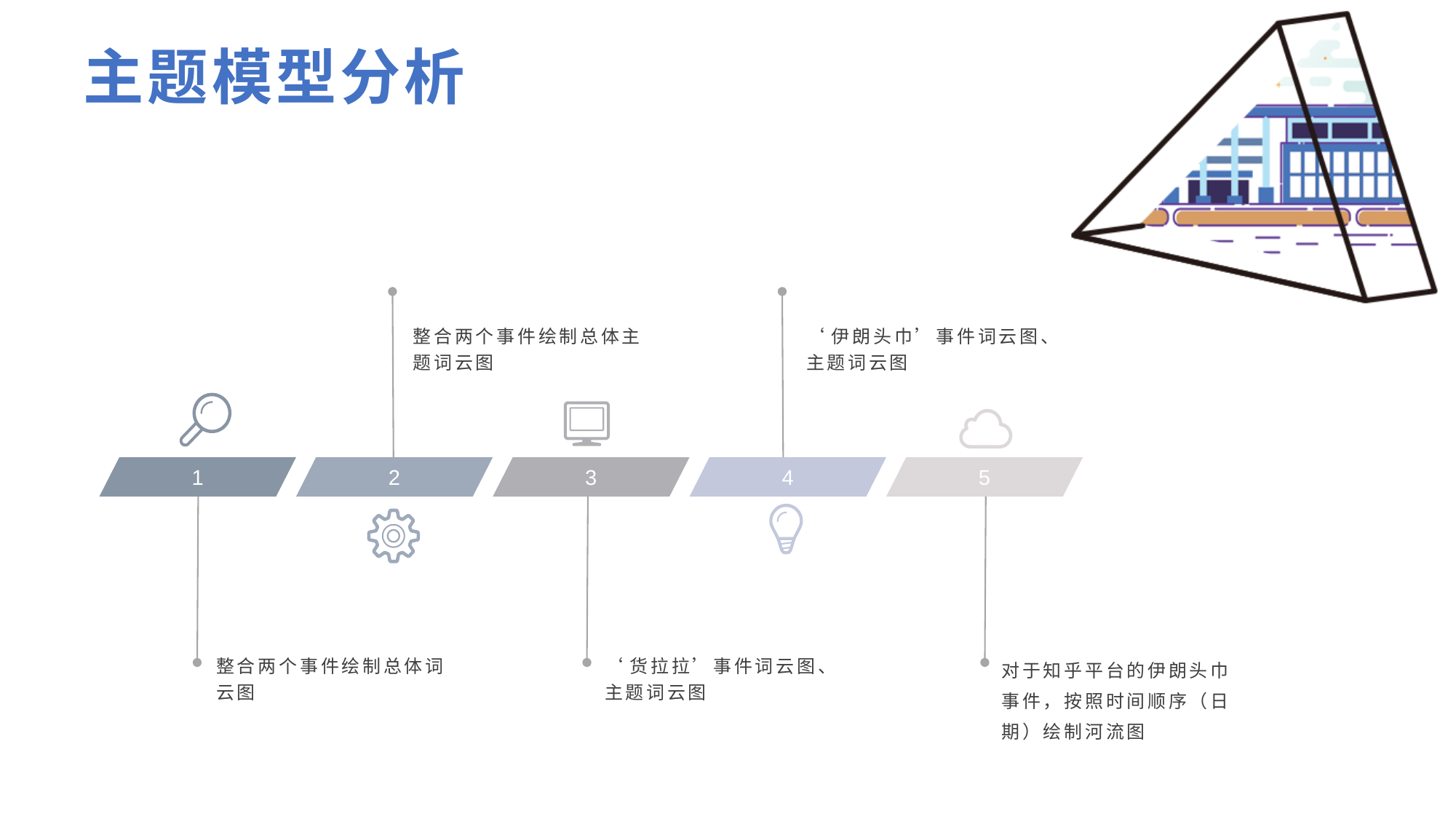

主题模型分析
整合两个事件绘制总体主题词云图
‘伊朗头巾’事件词云图、主题词云图

1
2
3
4
5

整合两个事件绘制总体词云图
‘货拉拉’事件词云图、主题词云图

对于知乎平台的伊朗头巾事件，按照时间顺序（日期）绘制河流图